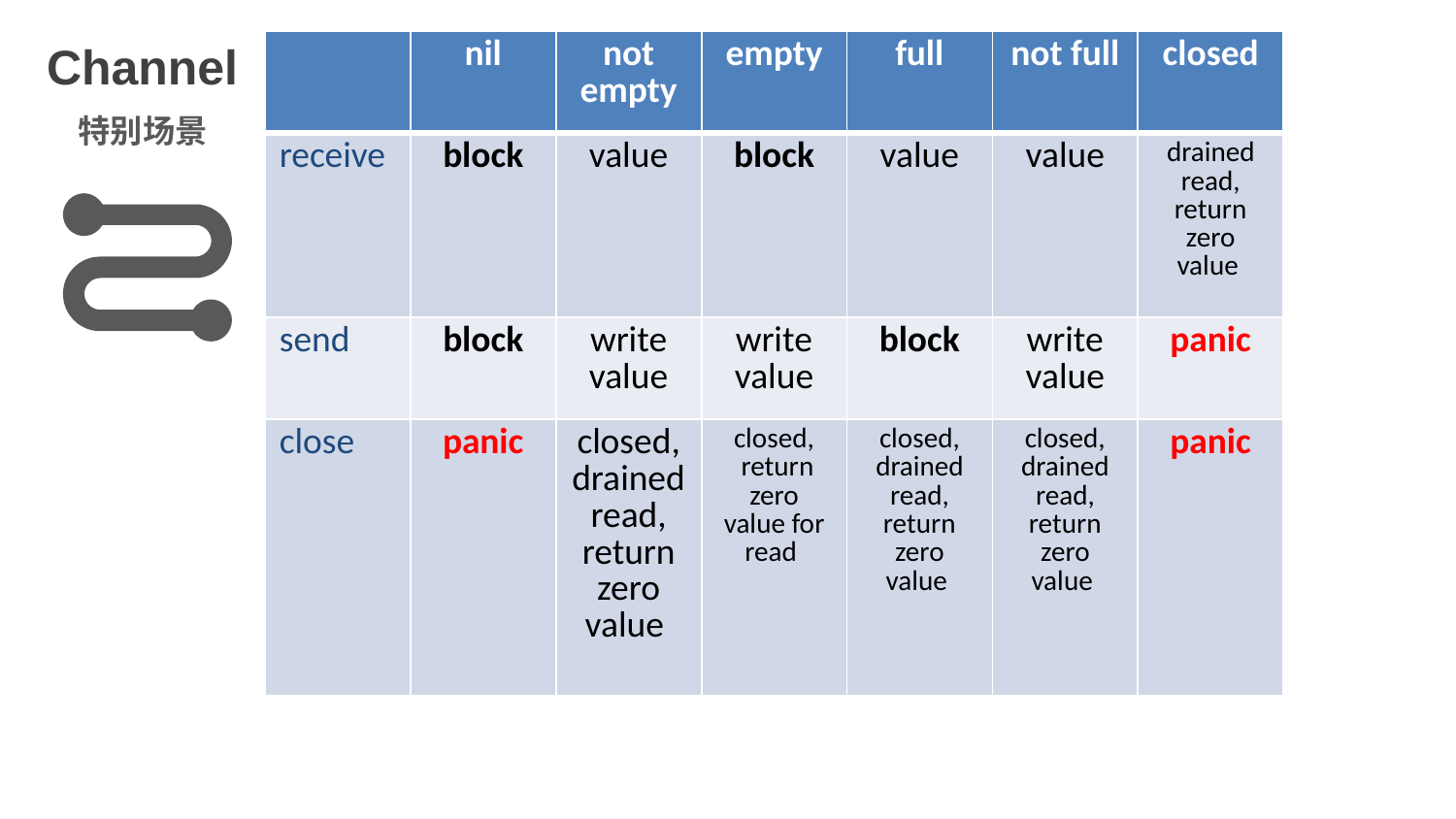

Channel
|  | nil | not empty | empty | full | not full | closed |
| --- | --- | --- | --- | --- | --- | --- |
| receive | block | value | block | value | value | drained read, return zero value |
| send | block | write value | write value | block | write value | panic |
| close | panic | closed, drained read, return zero value | closed, return zero value for read | closed, drained read, return zero value | closed, drained read, return zero value | panic |
特别场景